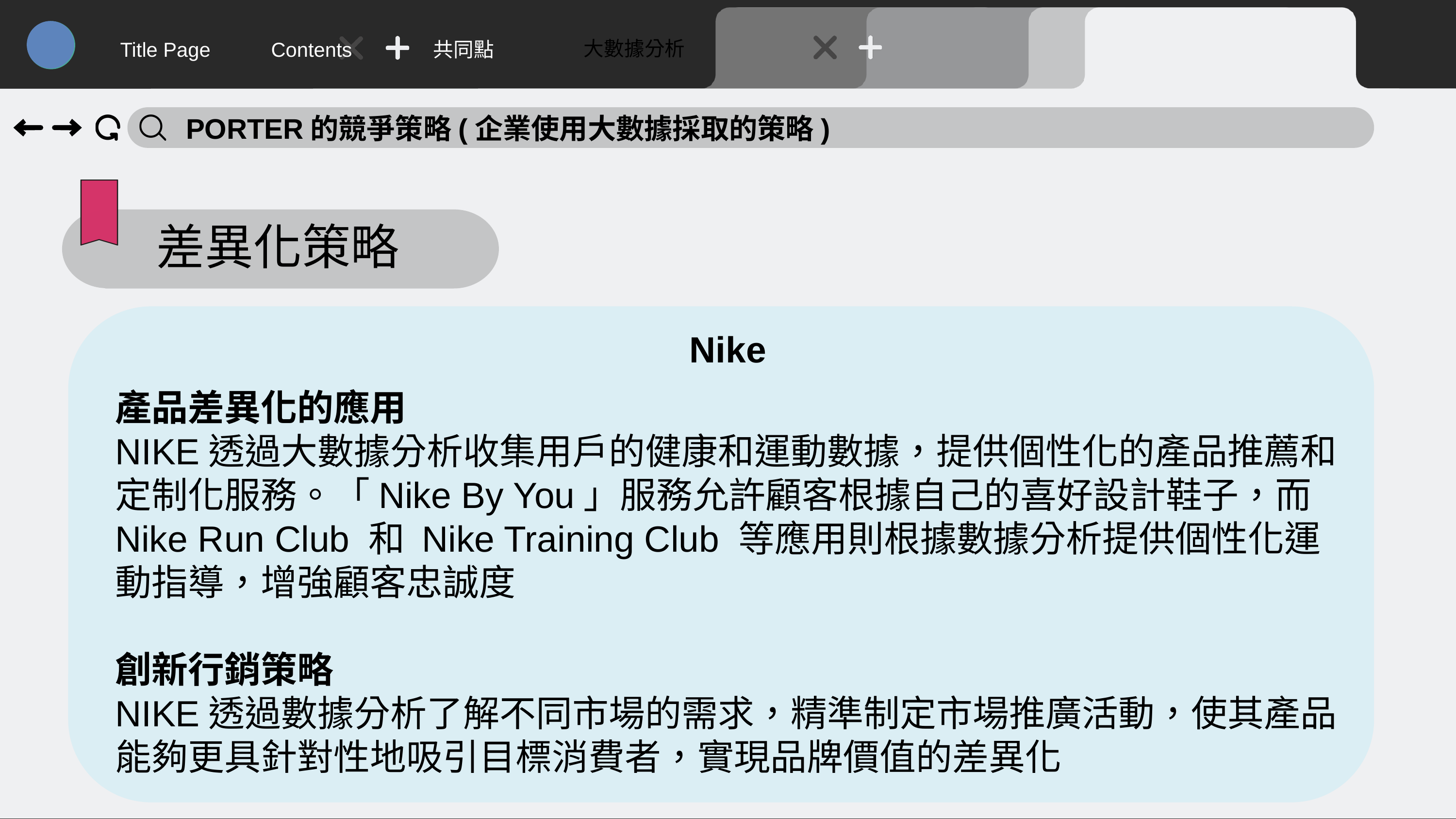

大數據分析
Title Page
Contents
共同點

PORTER的競爭策略(企業使用大數據採取的策略)

差異化策略

Nike
產品差異化的應用
NIKE透過大數據分析收集用戶的健康和運動數據，提供個性化的產品推薦和定制化服務。「Nike By You」服務允許顧客根據自己的喜好設計鞋子，而 Nike Run Club 和 Nike Training Club 等應用則根據數據分析提供個性化運動指導，增強顧客忠誠度

創新行銷策略
NIKE透過數據分析了解不同市場的需求，精準制定市場推廣活動，使其產品能夠更具針對性地吸引目標消費者，實現品牌價值的差異化
53